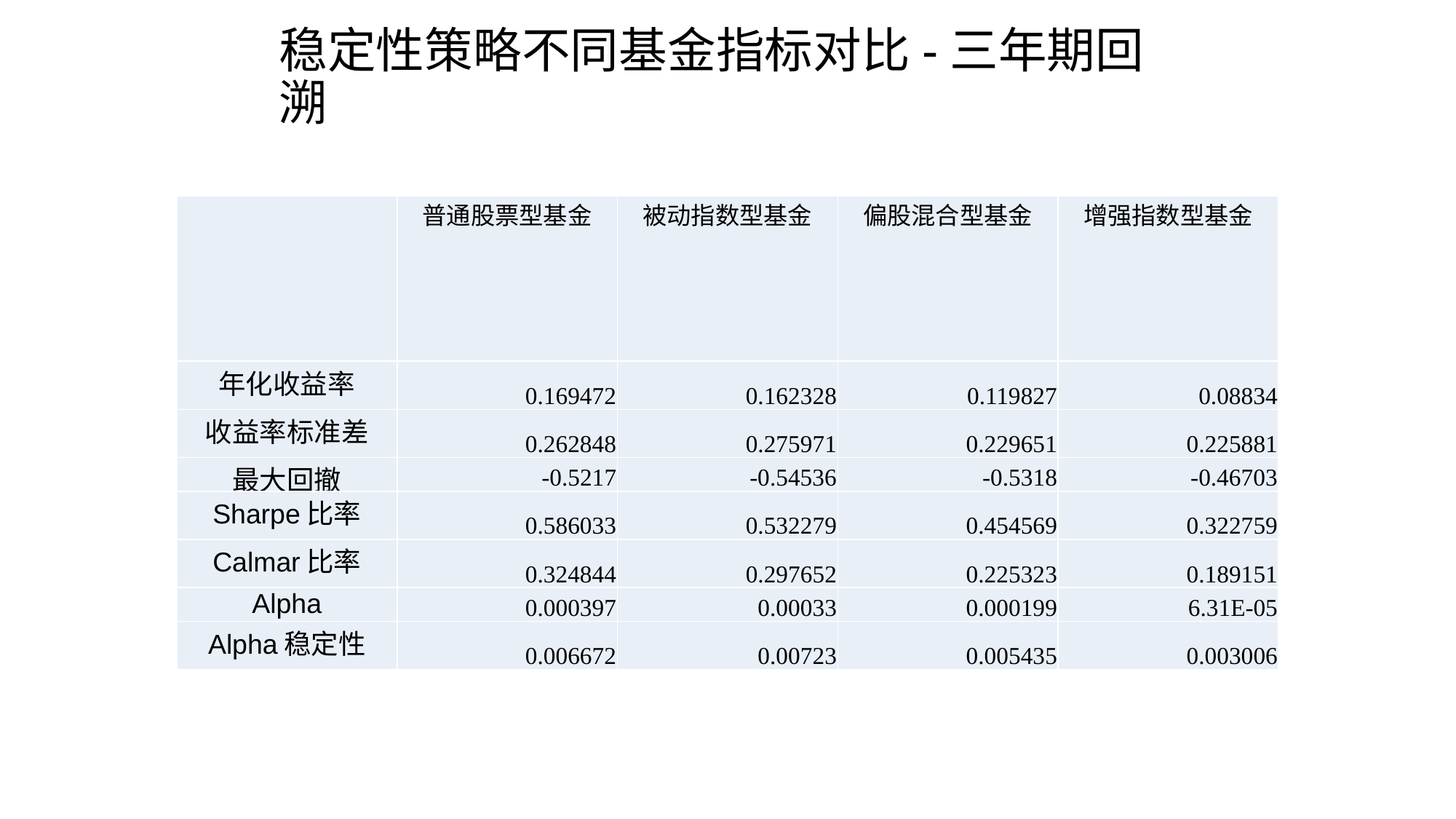

# 稳定性策略不同基金指标对比-三年期回溯
|  | 普通股票型基金 | 被动指数型基金 | 偏股混合型基金 | 增强指数型基金 |
| --- | --- | --- | --- | --- |
| 年化收益率 | 0.169472 | 0.162328 | 0.119827 | 0.08834 |
| 收益率标准差 | 0.262848 | 0.275971 | 0.229651 | 0.225881 |
| 最大回撤 | -0.5217 | -0.54536 | -0.5318 | -0.46703 |
| Sharpe比率 | 0.586033 | 0.532279 | 0.454569 | 0.322759 |
| Calmar比率 | 0.324844 | 0.297652 | 0.225323 | 0.189151 |
| Alpha | 0.000397 | 0.00033 | 0.000199 | 6.31E-05 |
| Alpha稳定性 | 0.006672 | 0.00723 | 0.005435 | 0.003006 |